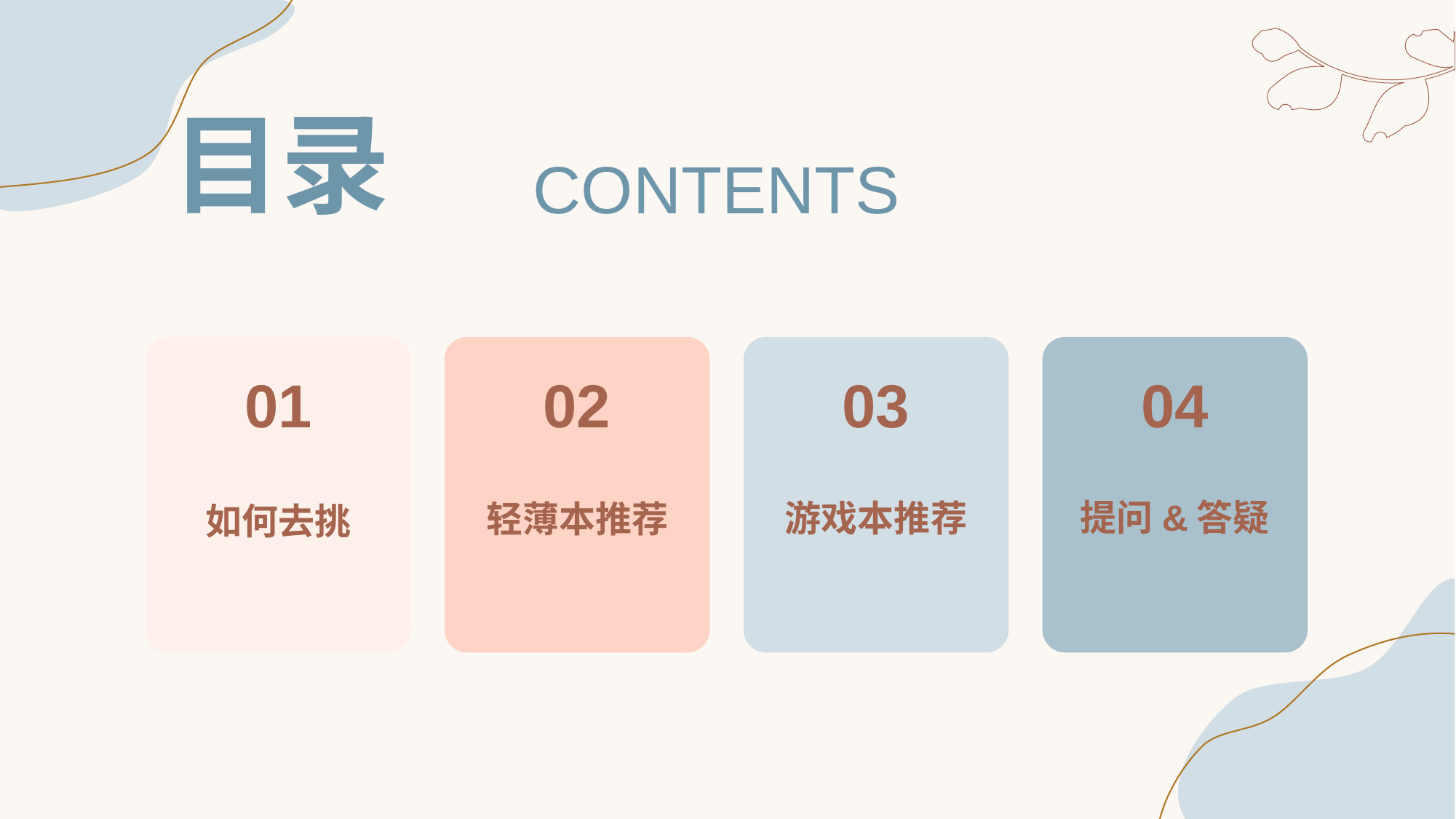

目录
CONTENTS

01
02
03
04
提问&答疑
游戏本推荐
轻薄本推荐
如何去挑